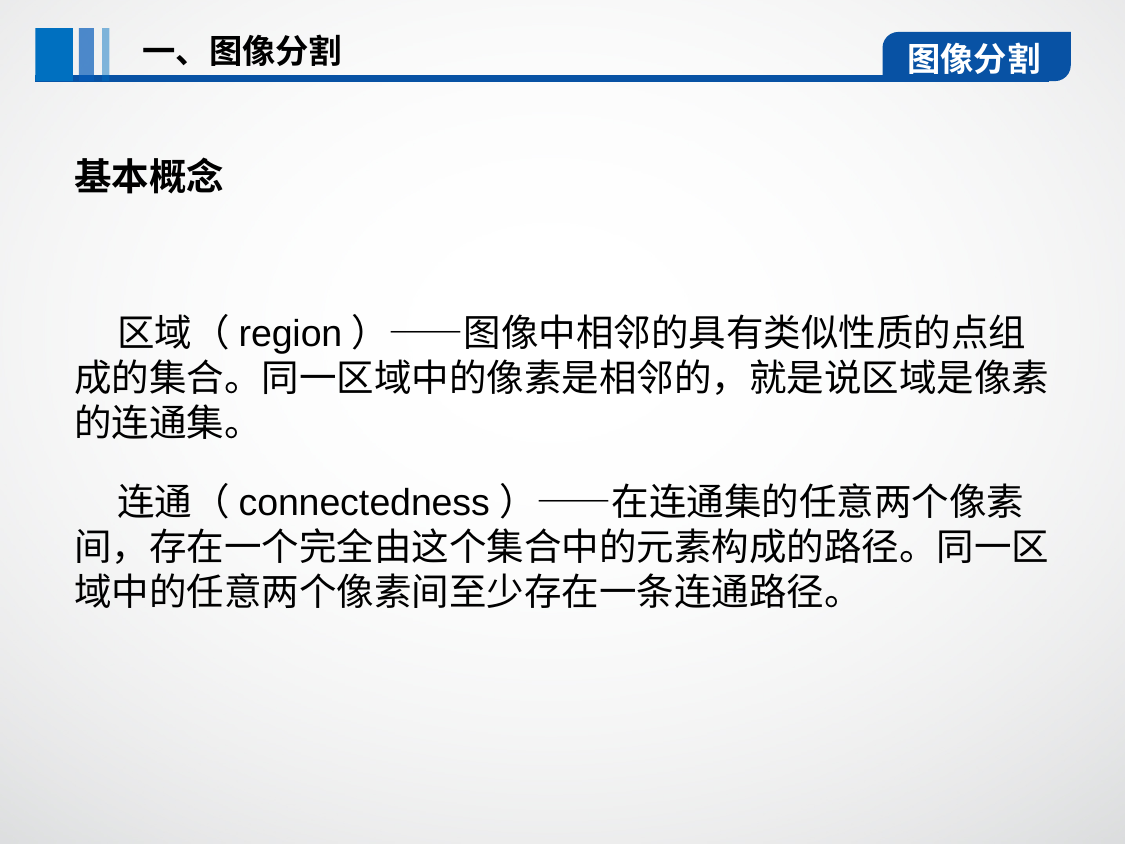

一、图像分割
图像分割
基本概念

    区域（region）——图像中相邻的具有类似性质的点组成的集合。同一区域中的像素是相邻的，就是说区域是像素的连通集。
    连通（connectedness）——在连通集的任意两个像素间，存在一个完全由这个集合中的元素构成的路径。同一区域中的任意两个像素间至少存在一条连通路径。